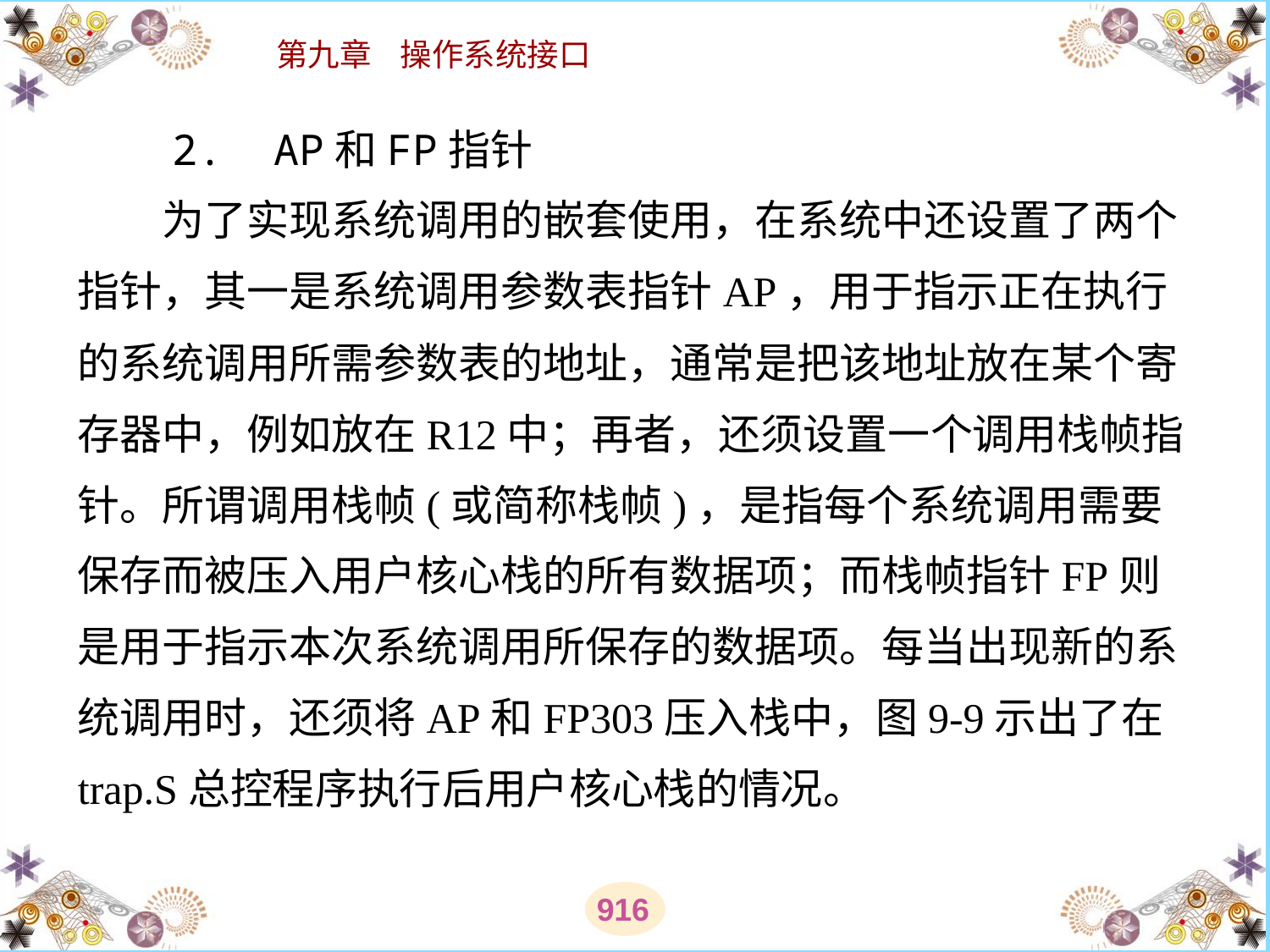

# 2.  AP和FP指针 　　为了实现系统调用的嵌套使用，在系统中还设置了两个指针，其一是系统调用参数表指针AP，用于指示正在执行的系统调用所需参数表的地址，通常是把该地址放在某个寄存器中，例如放在R12中；再者，还须设置一个调用栈帧指针。所谓调用栈帧(或简称栈帧)，是指每个系统调用需要保存而被压入用户核心栈的所有数据项；而栈帧指针FP则是用于指示本次系统调用所保存的数据项。每当出现新的系统调用时，还须将AP和FP303压入栈中，图9-9示出了在trap.S总控程序执行后用户核心栈的情况。